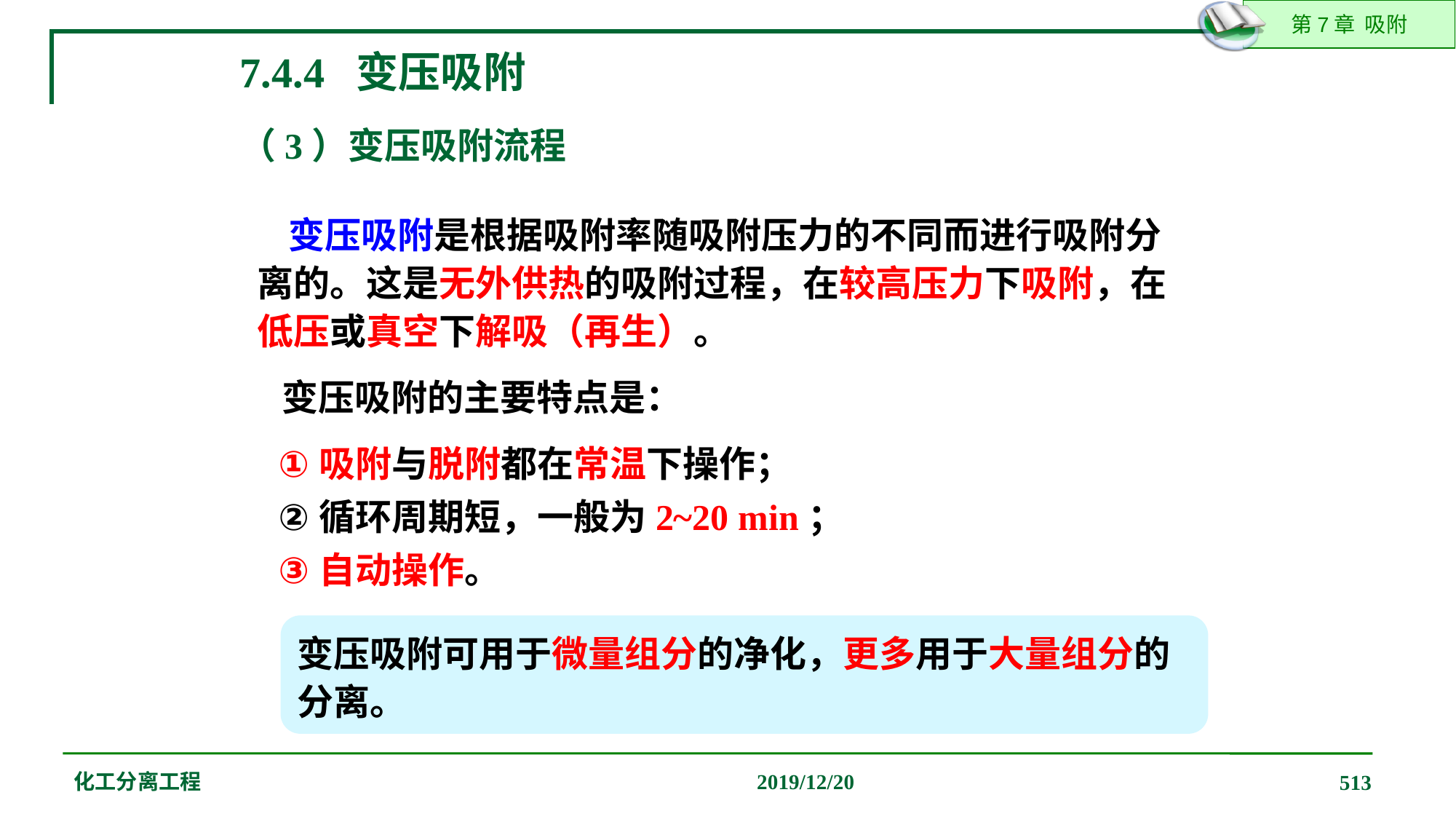

7.4.4  变压吸附
（3）变压吸附流程
    变压吸附是根据吸附率随吸附压力的不同而进行吸附分离的。这是无外供热的吸附过程，在较高压力下吸附，在低压或真空下解吸（再生）。
  变压吸附的主要特点是：

吸附与脱附都在常温下操作；
循环周期短，一般为2~20 min；
自动操作。
变压吸附可用于微量组分的净化，更多用于大量组分的分离。
化工分离工程
2019/12/20
513